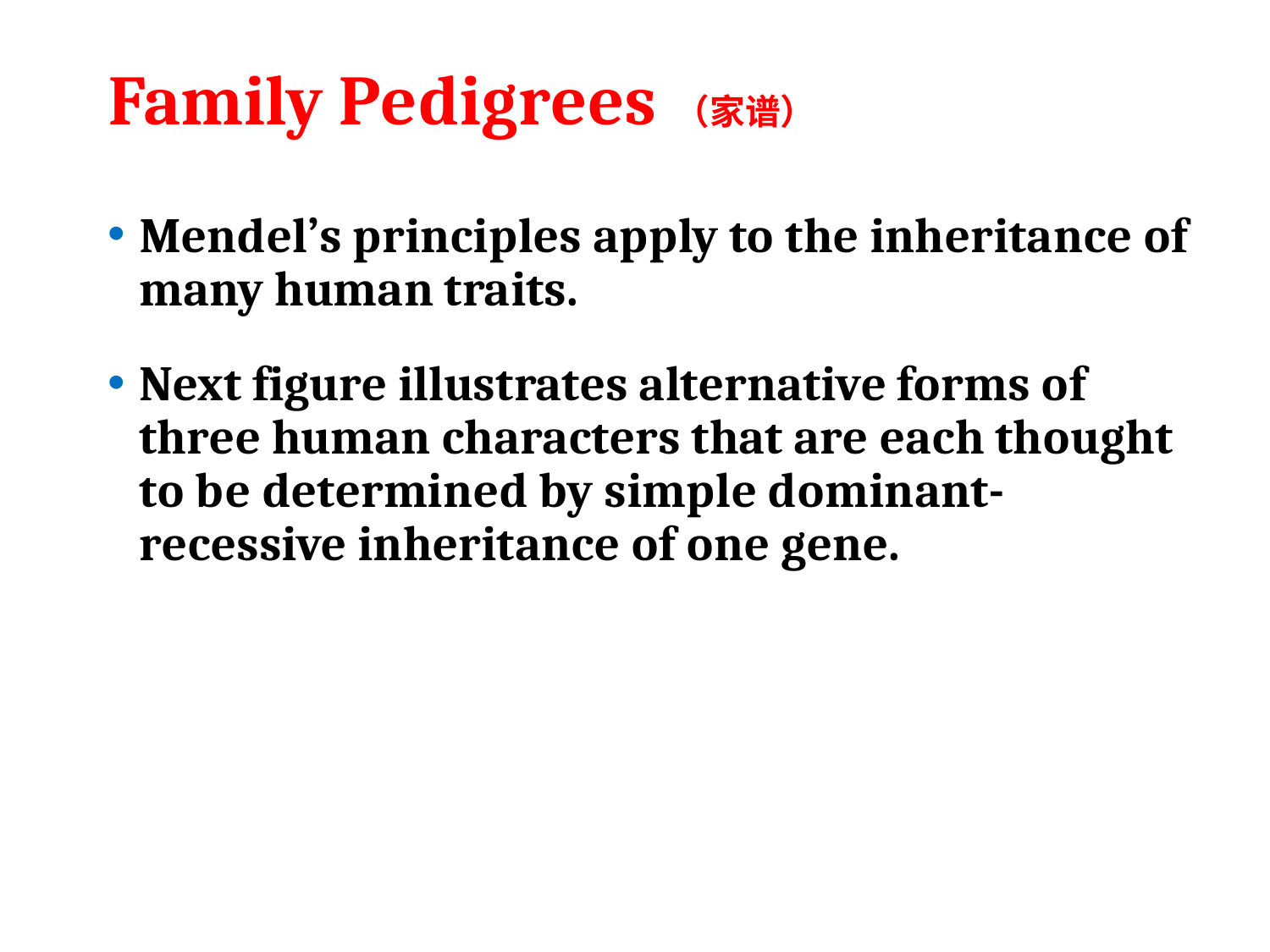

# Family Pedigrees（家谱）
Mendel’s principles apply to the inheritance of many human traits.
Next figure illustrates alternative forms of three human characters that are each thought to be determined by simple dominant-recessive inheritance of one gene.